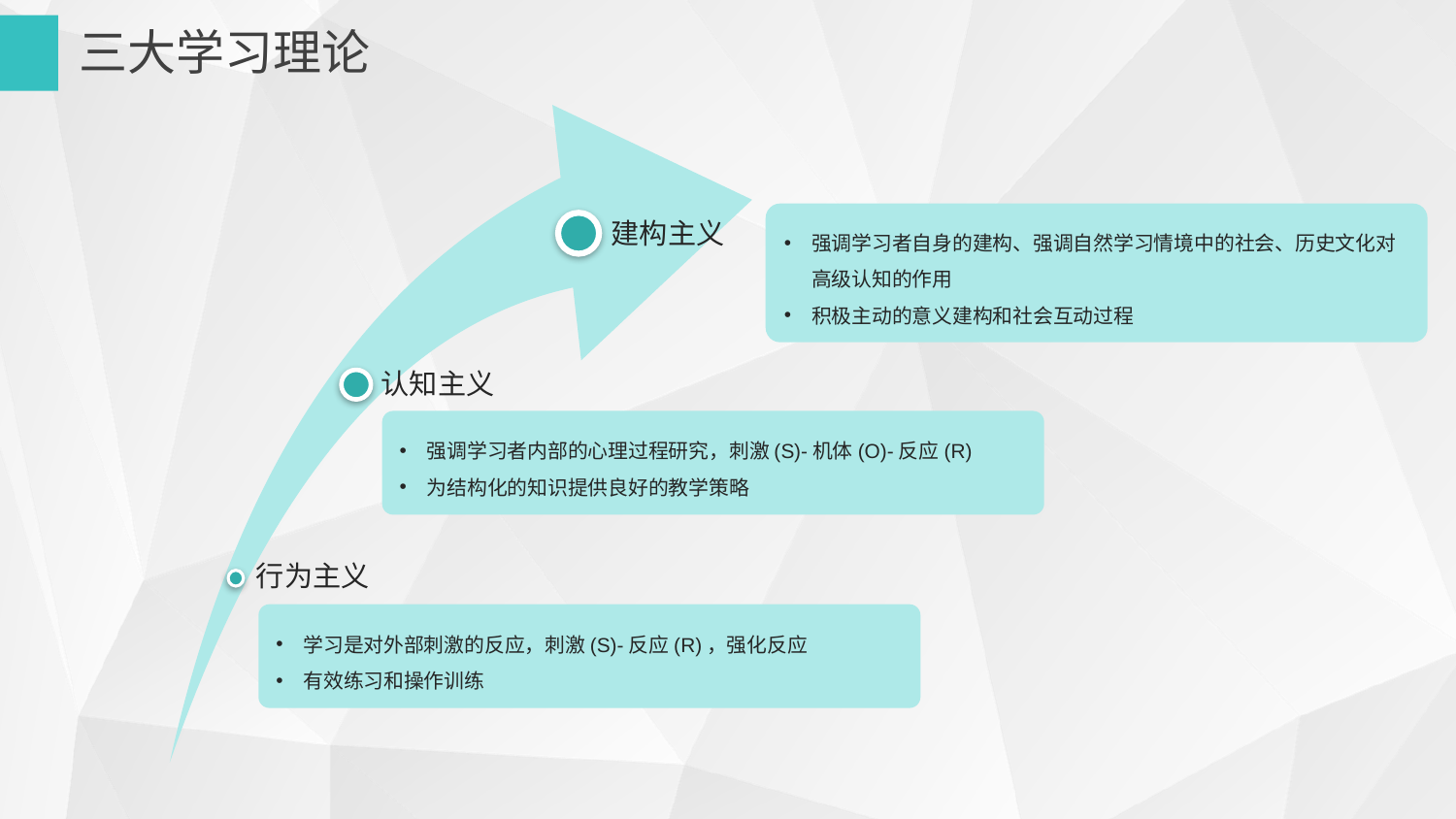

三大学习理论

强调学习者自身的建构、强调自然学习情境中的社会、历史文化对高级认知的作用
积极主动的意义建构和社会互动过程

建构主义
认知主义

强调学习者内部的心理过程研究，刺激(S)-机体(O)-反应(R)
为结构化的知识提供良好的教学策略
行为主义

学习是对外部刺激的反应，刺激(S)-反应(R)，强化反应
有效练习和操作训练